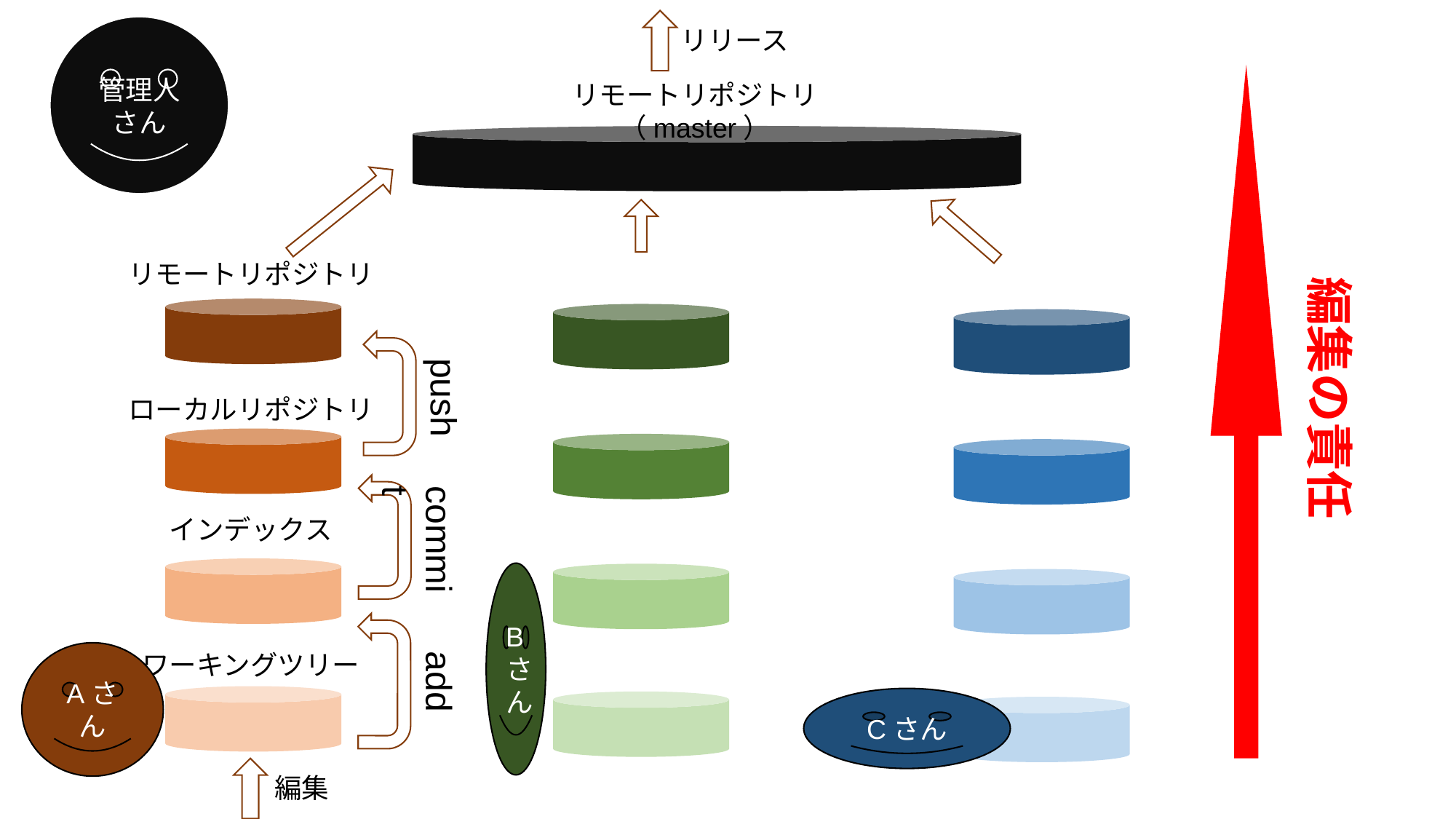

リリース
管理人さん

リモートリポジトリ（master）

リモートリポジトリ

ローカルリポジトリ

インデックス

ワーキングツリー

編集の責任

push

commit
Bさん
add

Aさん
Cさん

編集